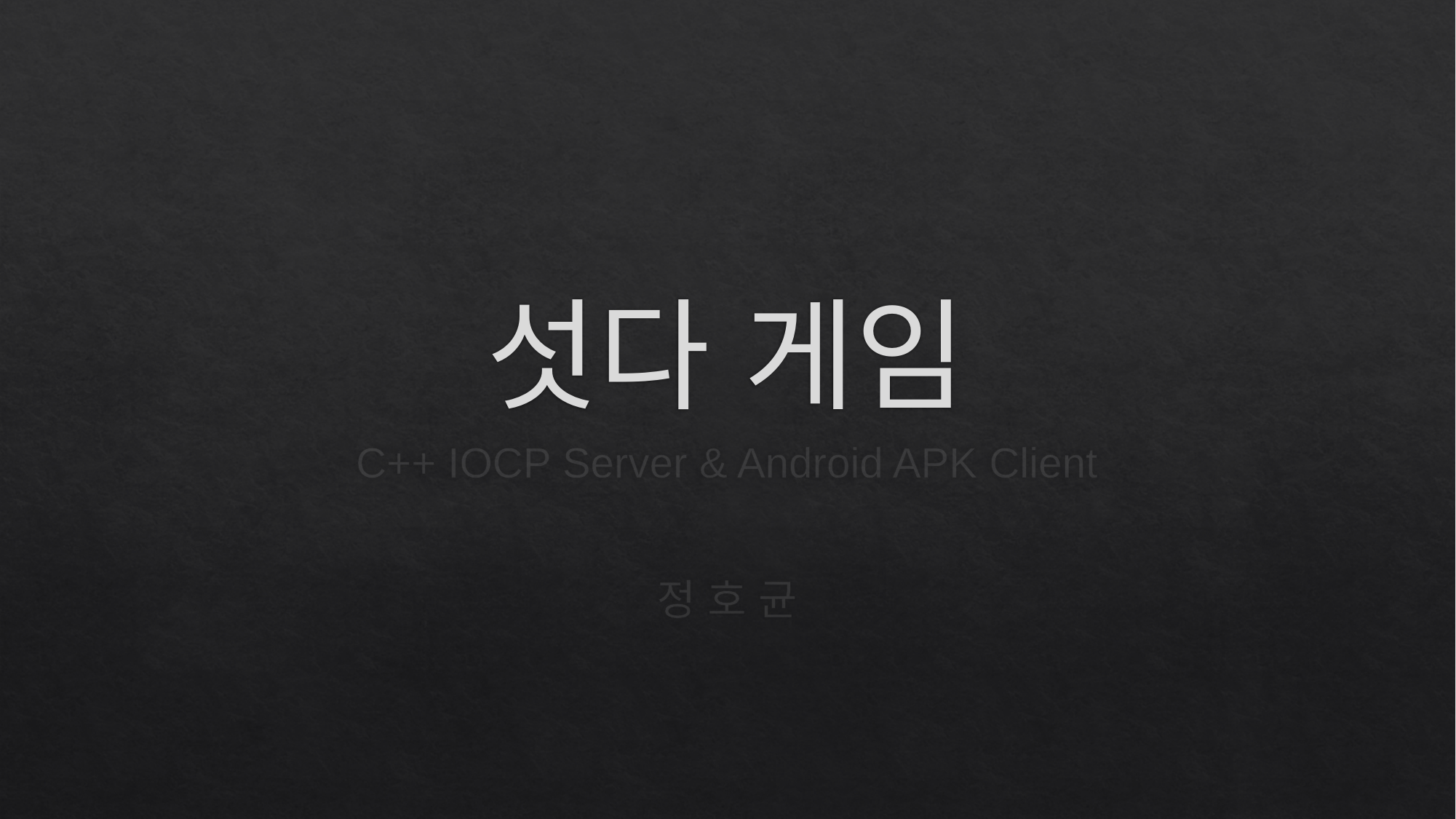

# 섯다 게임
C++ IOCP Server & Android APK Client

정 호 균